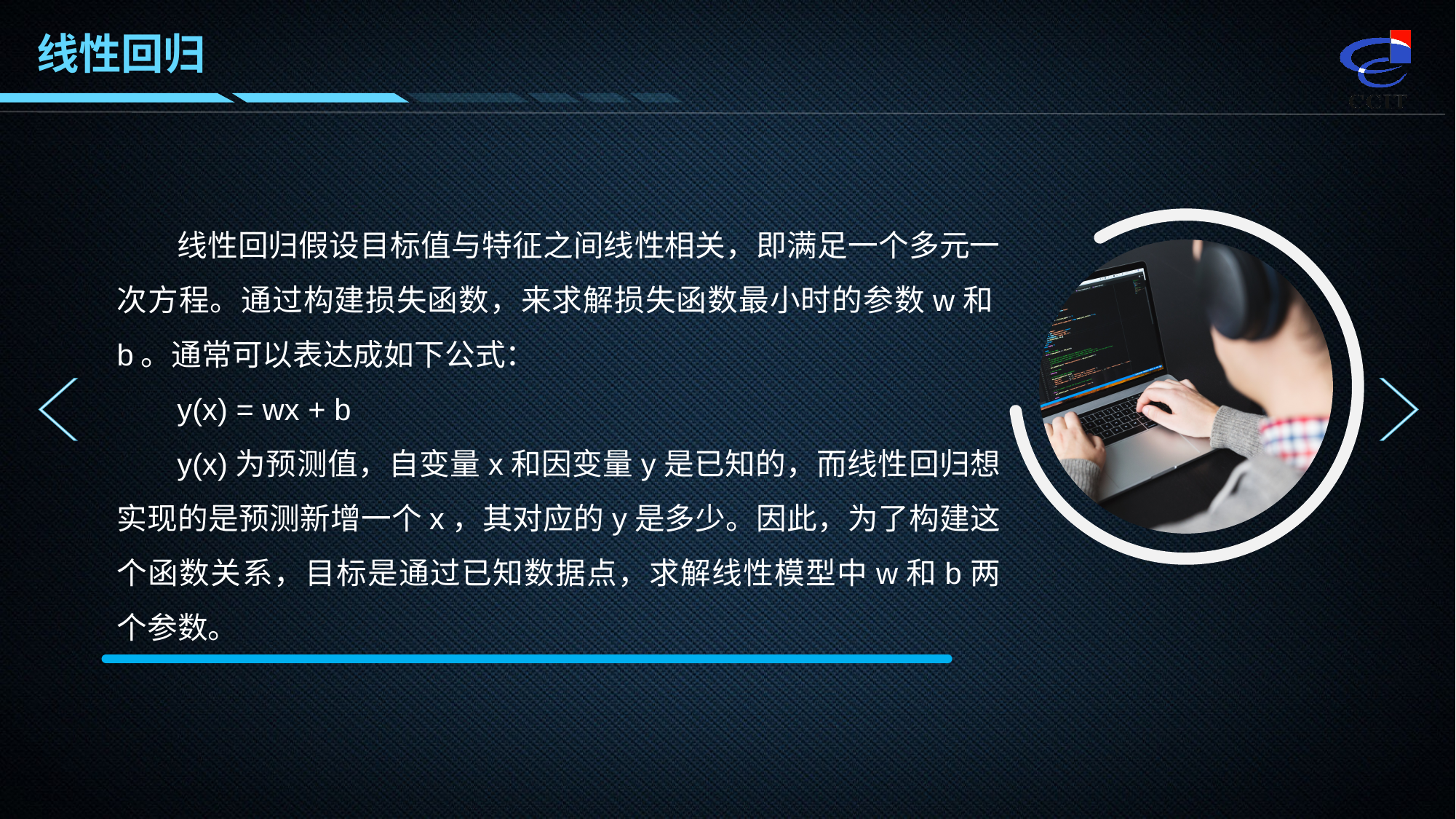

线性回归
线性回归假设目标值与特征之间线性相关，即满足一个多元一次方程。通过构建损失函数，来求解损失函数最小时的参数w和b。通常可以表达成如下公式：
y(x) = wx + b
y(x)为预测值，自变量x和因变量y是已知的，而线性回归想实现的是预测新增一个x，其对应的y是多少。因此，为了构建这个函数关系，目标是通过已知数据点，求解线性模型中w和b两个参数。